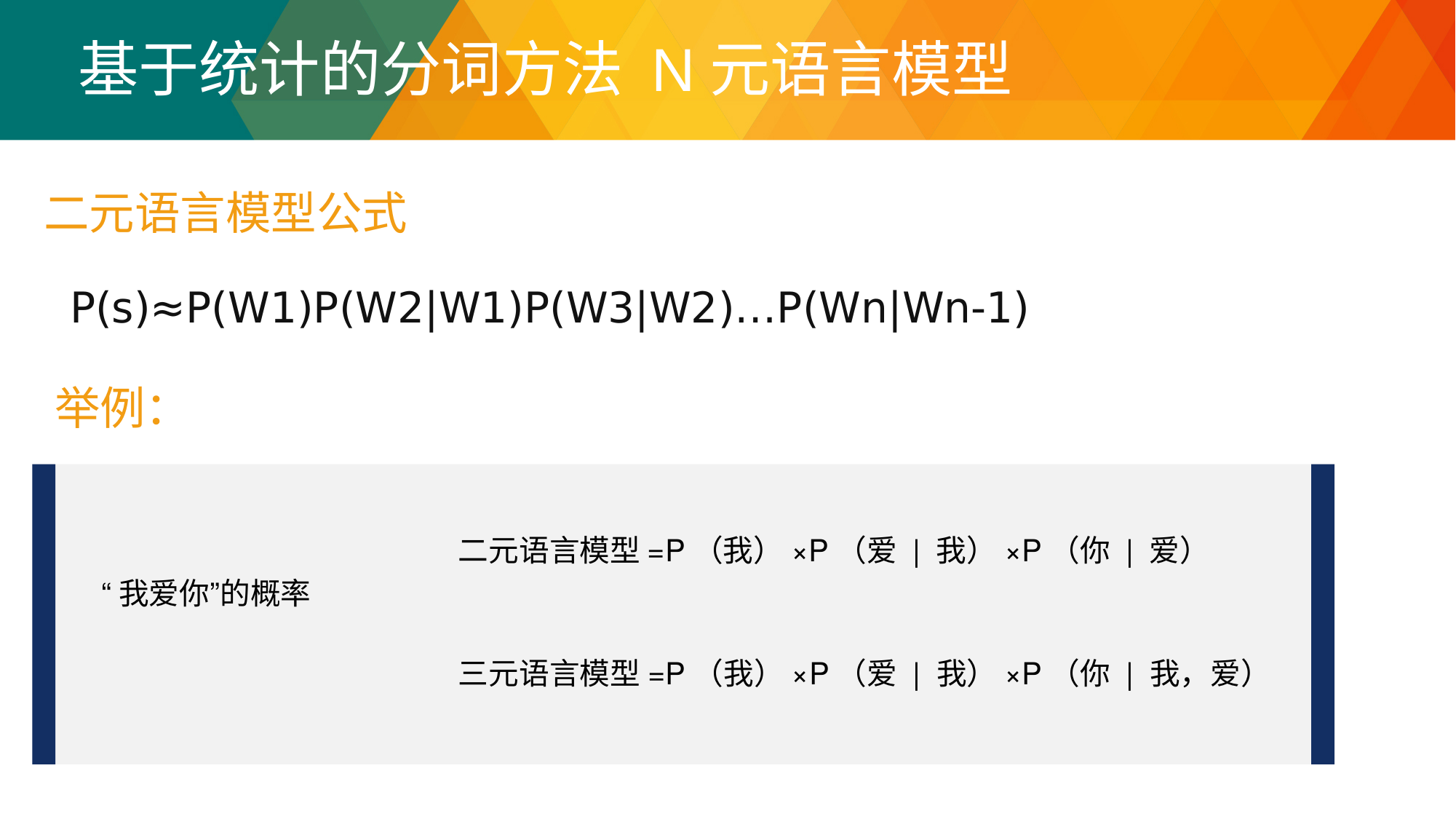

基于统计的分词方法 N元语言模型
二元语言模型公式
P(s)≈P(W1)P(W2|W1)P(W3|W2)…P(Wn|Wn-1)
举例：

二元语言模型
=P（我）×P（爱 | 我）×P（你 | 爱）
“我爱你”的概率
三元语言模型
=P（我）×P（爱 | 我）×P（你 | 我，爱）